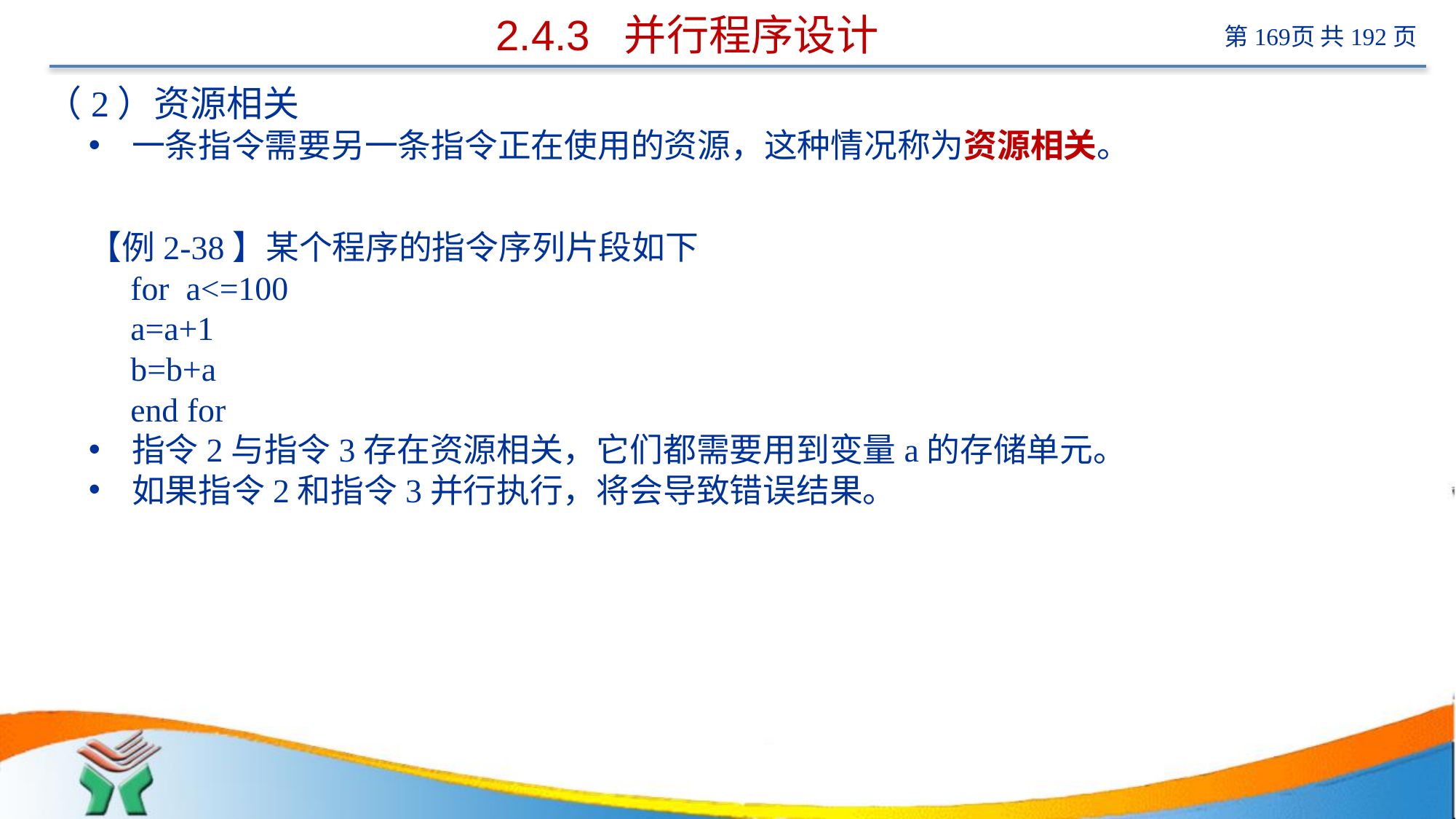

# 2.4.3  并行程序设计
（2）资源相关
一条指令需要另一条指令正在使用的资源，这种情况称为资源相关。

【例2-38】某个程序的指令序列片段如下
     for  a<=100
     a=a+1
     b=b+a
     end for
指令2与指令3存在资源相关，它们都需要用到变量a的存储单元。
如果指令2和指令3并行执行，将会导致错误结果。